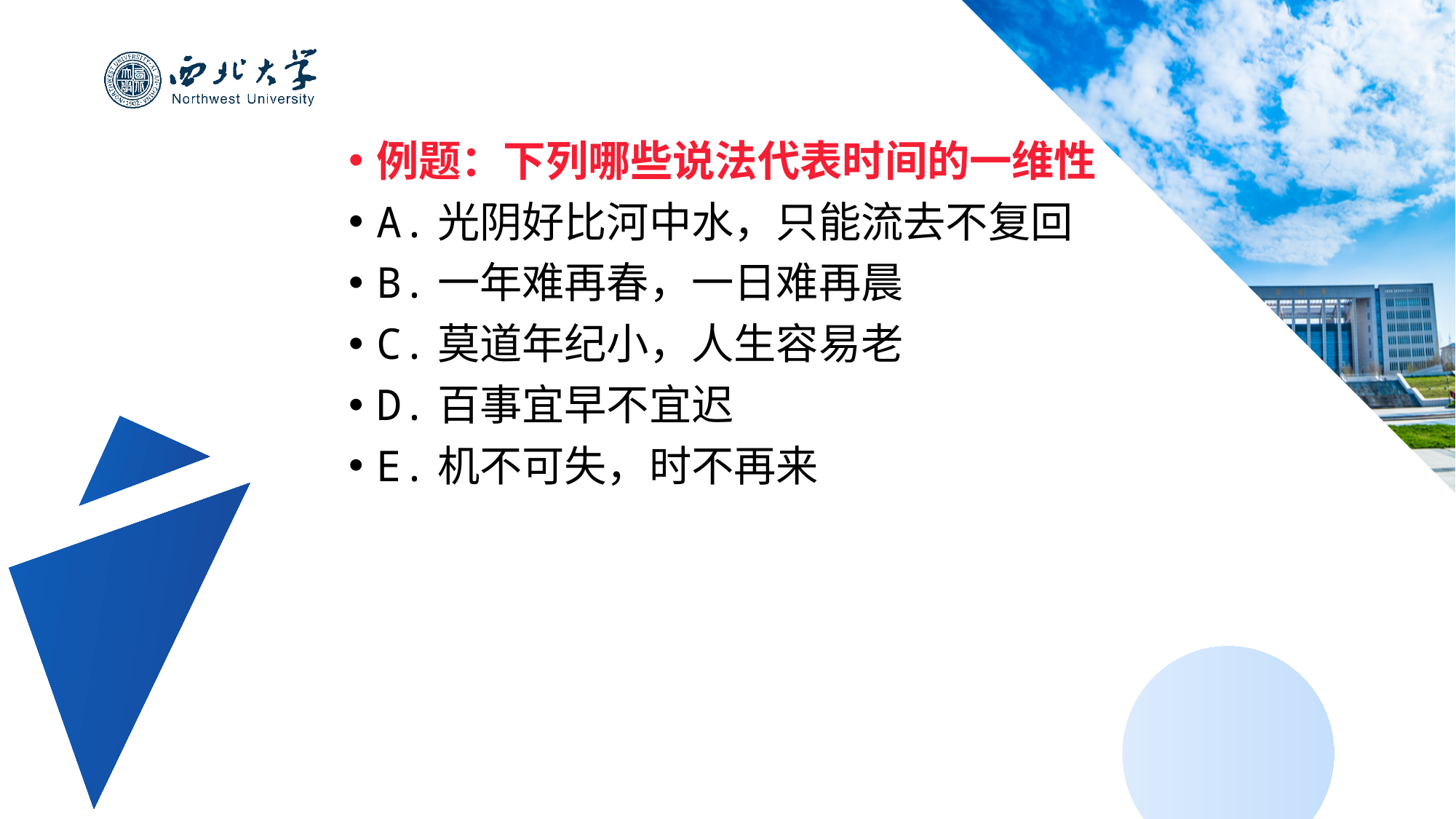

例题：下列哪些说法代表时间的一维性
A.光阴好比河中水，只能流去不复回
B.一年难再春，一日难再晨
C.莫道年纪小，人生容易老
D.百事宜早不宜迟
E.机不可失，时不再来